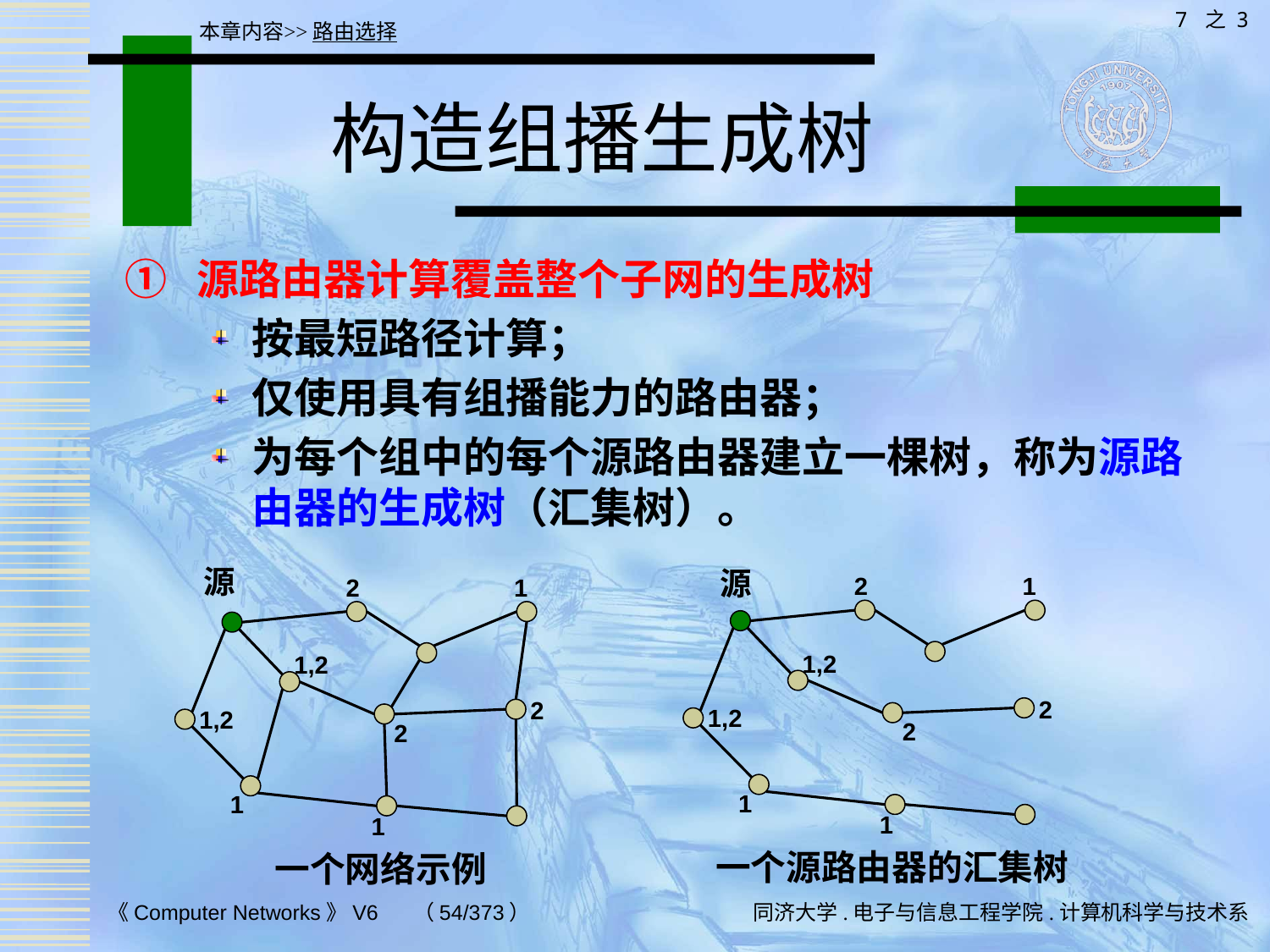

7 之 3
本章内容>>路由选择
# 构造组播生成树
①  源路由器计算覆盖整个子网的生成树
按最短路径计算；
仅使用具有组播能力的路由器；
为每个组中的每个源路由器建立一棵树，称为源路由器的生成树（汇集树）。
源
源
2
1
2
1

1,2

1,2

2
2
1,2
1,2

2
2

1
1

1
1

一个源路由器的汇集树
一个网络示例